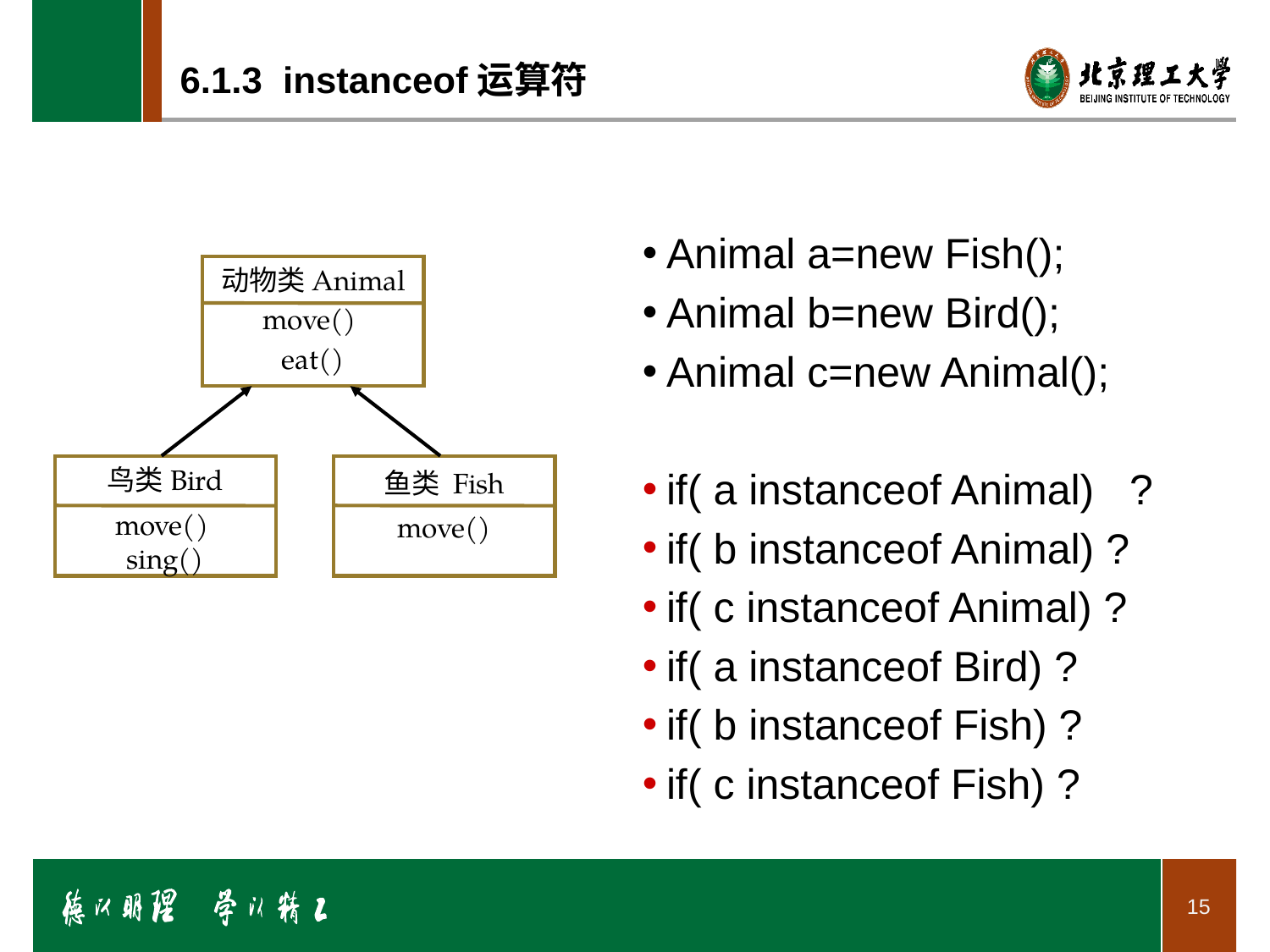

# 6.1.3  instanceof运算符
Animal a=new Fish();
Animal b=new Bird();
Animal c=new Animal();

if( a instanceof Animal)   ?
if( b instanceof Animal) ?
if( c instanceof Animal) ?
if( a instanceof Bird) ?
if( b instanceof Fish) ?
if( c instanceof Fish) ?
动物类Animal
move()
eat()

鸟类Bird
move()
sing()

鱼类 Fish
move()